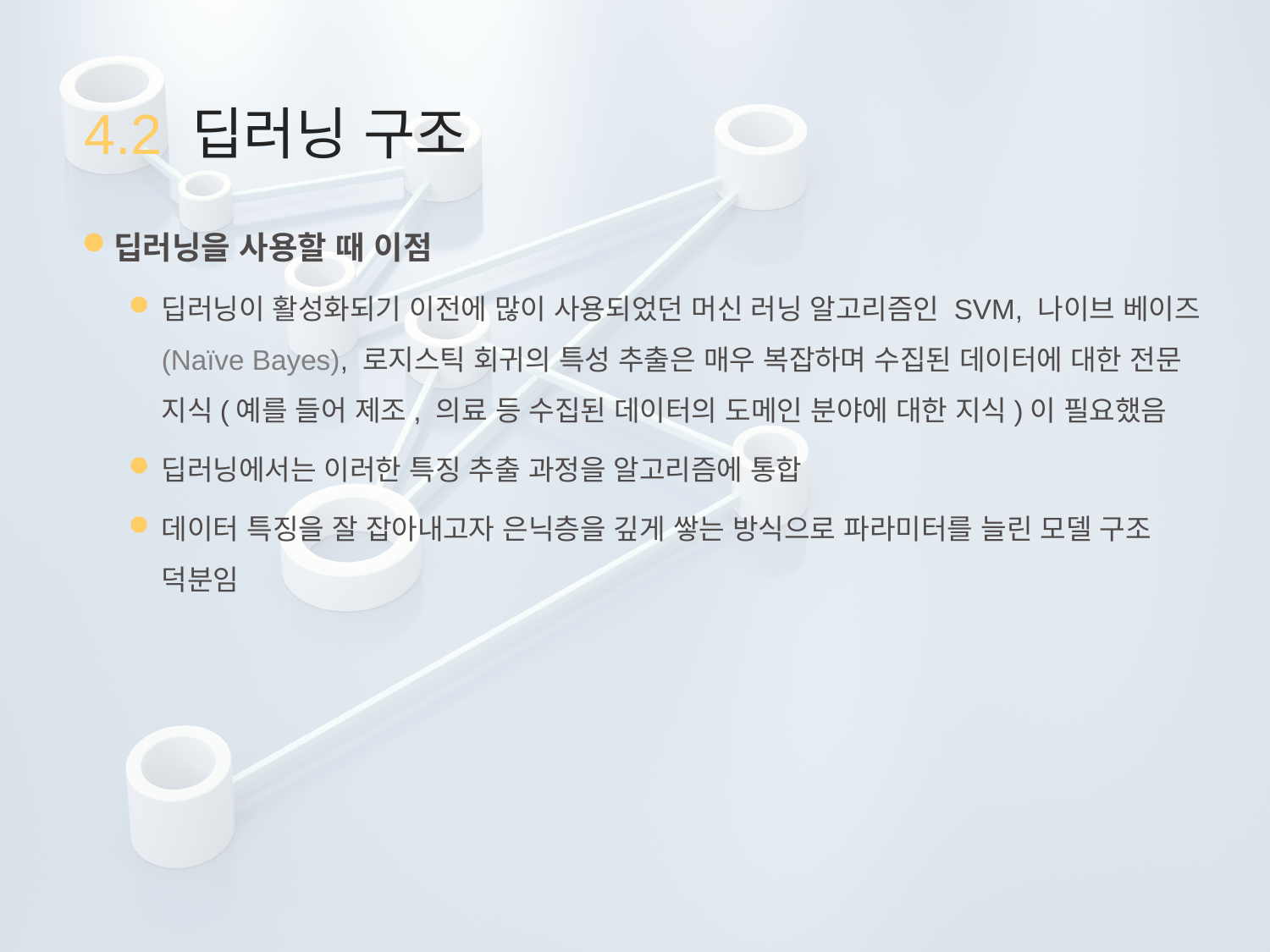

# 4.2 딥러닝 구조
딥러닝을 사용할 때 이점
딥러닝이 활성화되기 이전에 많이 사용되었던 머신 러닝 알고리즘인 SVM, 나이브 베이즈(Naïve Bayes), 로지스틱 회귀의 특성 추출은 매우 복잡하며 수집된 데이터에 대한 전문 지식(예를 들어 제조, 의료 등 수집된 데이터의 도메인 분야에 대한 지식)이 필요했음
딥러닝에서는 이러한 특징 추출 과정을 알고리즘에 통합
데이터 특징을 잘 잡아내고자 은닉층을 깊게 쌓는 방식으로 파라미터를 늘린 모델 구조 덕분임